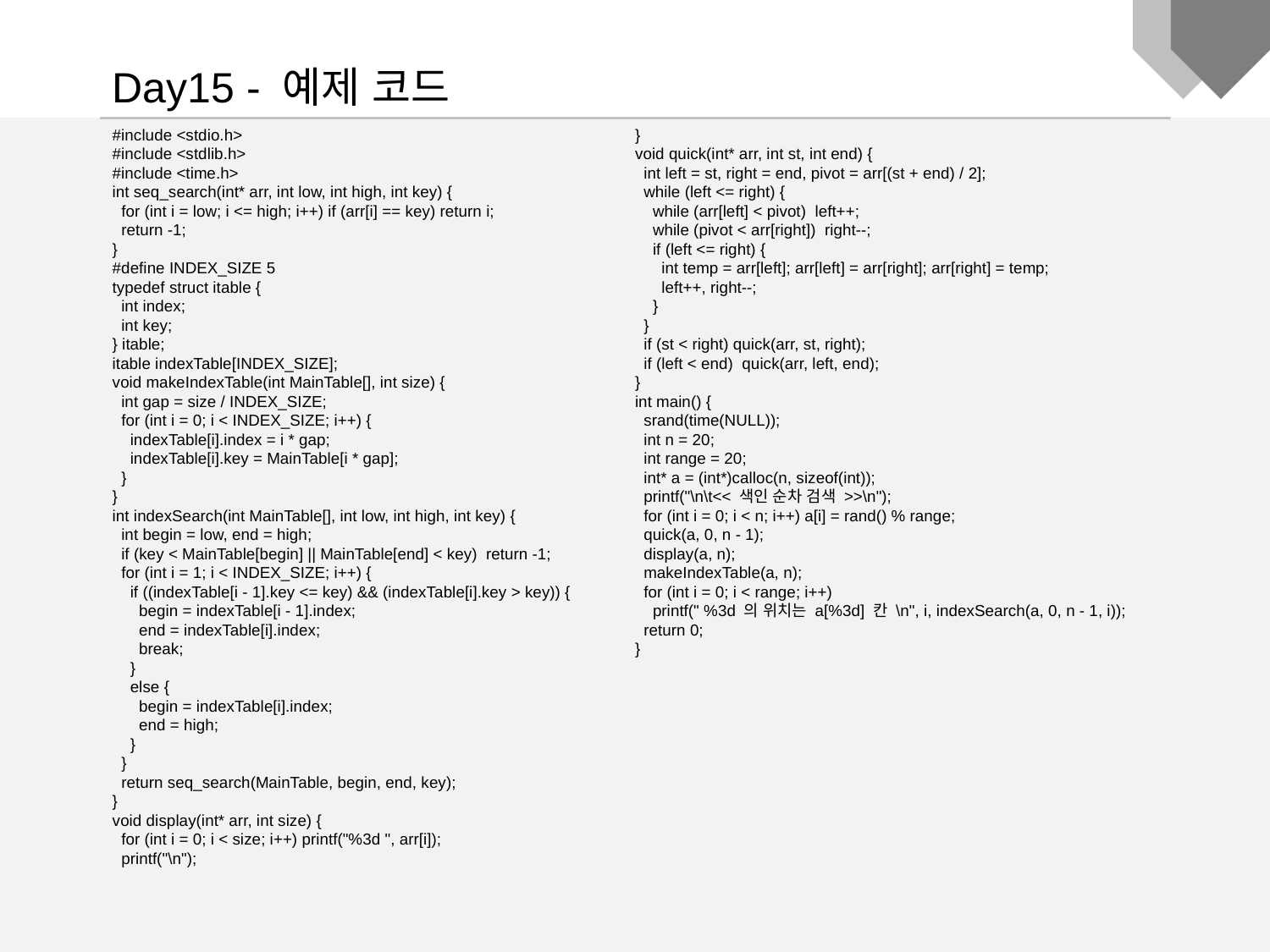

Day15 - 예제 코드
#include <stdio.h>
#include <stdlib.h>
#include <time.h>
int seq_search(int* arr, int low, int high, int key) {
  for (int i = low; i <= high; i++) if (arr[i] == key) return i;
  return -1;
}
#define INDEX_SIZE 5
typedef struct itable {
  int index;
  int key;
} itable;
itable indexTable[INDEX_SIZE];
void makeIndexTable(int MainTable[], int size) {
  int gap = size / INDEX_SIZE;
  for (int i = 0; i < INDEX_SIZE; i++) {
    indexTable[i].index = i * gap;
    indexTable[i].key = MainTable[i * gap];
  }
}
int indexSearch(int MainTable[], int low, int high, int key) {
  int begin = low, end = high;
  if (key < MainTable[begin] || MainTable[end] < key)  return -1;
  for (int i = 1; i < INDEX_SIZE; i++) {
    if ((indexTable[i - 1].key <= key) && (indexTable[i].key > key)) {
      begin = indexTable[i - 1].index;
      end = indexTable[i].index;
      break;
    }
    else {
      begin = indexTable[i].index;
      end = high;
    }
  }
  return seq_search(MainTable, begin, end, key);
}
void display(int* arr, int size) {
  for (int i = 0; i < size; i++) printf("%3d ", arr[i]);
  printf("\n");
}
void quick(int* arr, int st, int end) {
  int left = st, right = end, pivot = arr[(st + end) / 2];
  while (left <= right) {
    while (arr[left] < pivot)  left++;
    while (pivot < arr[right])  right--;
    if (left <= right) {
      int temp = arr[left]; arr[left] = arr[right]; arr[right] = temp;
      left++, right--;
    }
  }
  if (st < right) quick(arr, st, right);
  if (left < end)  quick(arr, left, end);
}
int main() {
  srand(time(NULL));
  int n = 20;
  int range = 20;
  int* a = (int*)calloc(n, sizeof(int));
  printf("\n\t<< 색인 순차 검색 >>\n");
  for (int i = 0; i < n; i++) a[i] = rand() % range;
  quick(a, 0, n - 1);
  display(a, n);
  makeIndexTable(a, n);
  for (int i = 0; i < range; i++)
    printf(" %3d 의 위치는 a[%3d] 칸 \n", i, indexSearch(a, 0, n - 1, i));
  return 0;
}